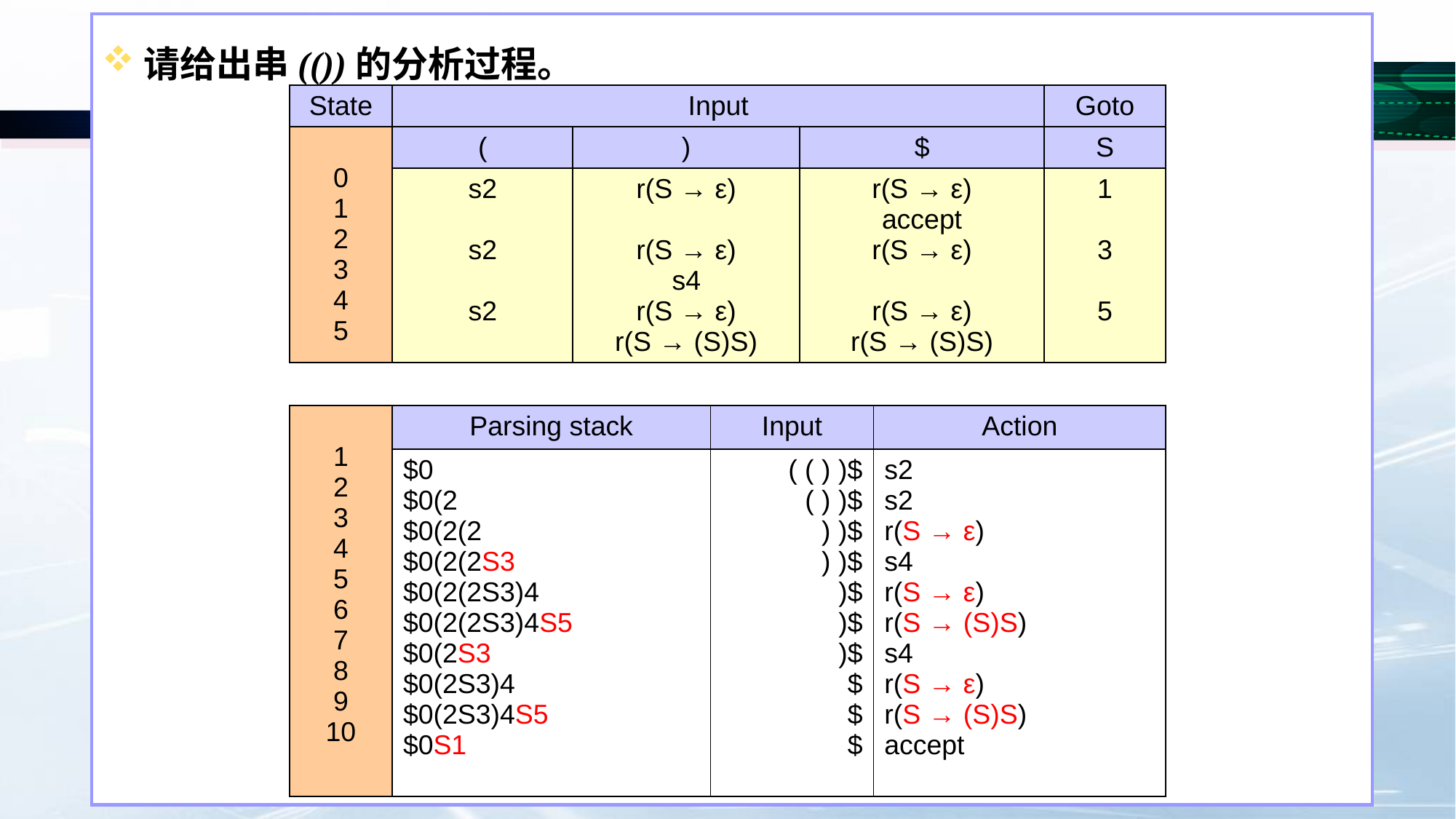

请给出串(())的分析过程。
| State | Input |  |  | Goto |
| --- | --- | --- | --- | --- |
| 0 1 2 3 4 5 | ( | ) | $ | S |
|  | s2 s2 s2 | r(S → ε) r(S → ε) s4 r(S → ε) r(S → (S)S) | r(S → ε) accept r(S → ε) r(S → ε) r(S → (S)S) | 1 3 5 |
| 1 2 3 4 5 6 7 8 9 10 | Parsing stack | Input | Action |
| --- | --- | --- | --- |
|  | $0 $0(2 $0(2(2 $0(2(2S3 $0(2(2S3)4 $0(2(2S3)4S5 $0(2S3 $0(2S3)4 $0(2S3)4S5 $0S1 | ( ( ) )$ ( ) )$ ) )$ ) )$ )$ )$ )$ $ $ $ | s2 s2 r(S → ε) s4 r(S → ε) r(S → (S)S) s4 r(S → ε) r(S → (S)S) accept |